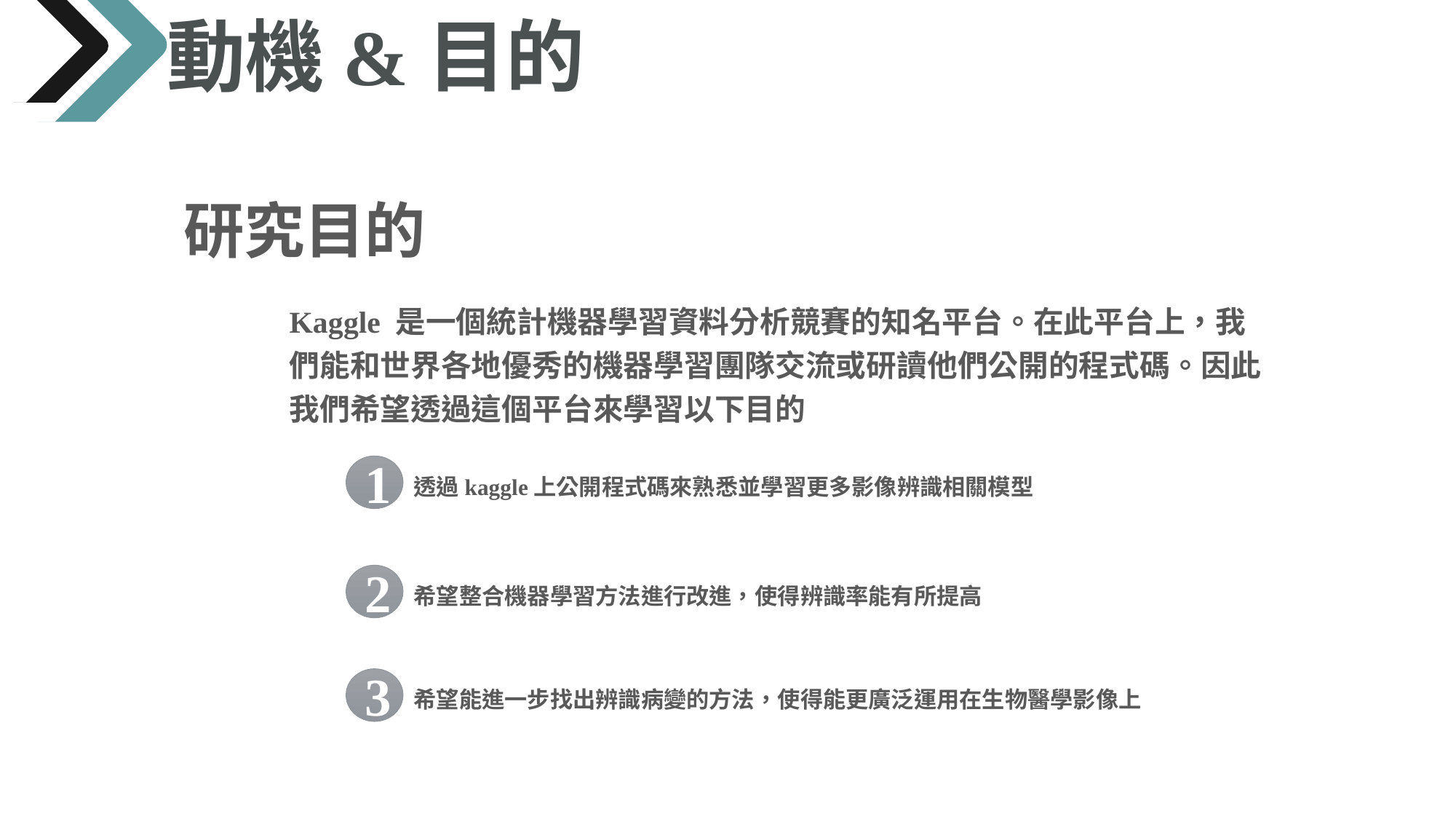

動機&目的

研究目的
Kaggle 是一個統計機器學習資料分析競賽的知名平台。在此平台上，我們能和世界各地優秀的機器學習團隊交流或研讀他們公開的程式碼。因此我們希望透過這個平台來學習以下目的
1
透過kaggle上公開程式碼來熟悉並學習更多影像辨識相關模型
2
希望整合機器學習方法進行改進，使得辨識率能有所提高
3
希望能進一步找出辨識病變的方法，使得能更廣泛運用在生物醫學影像上